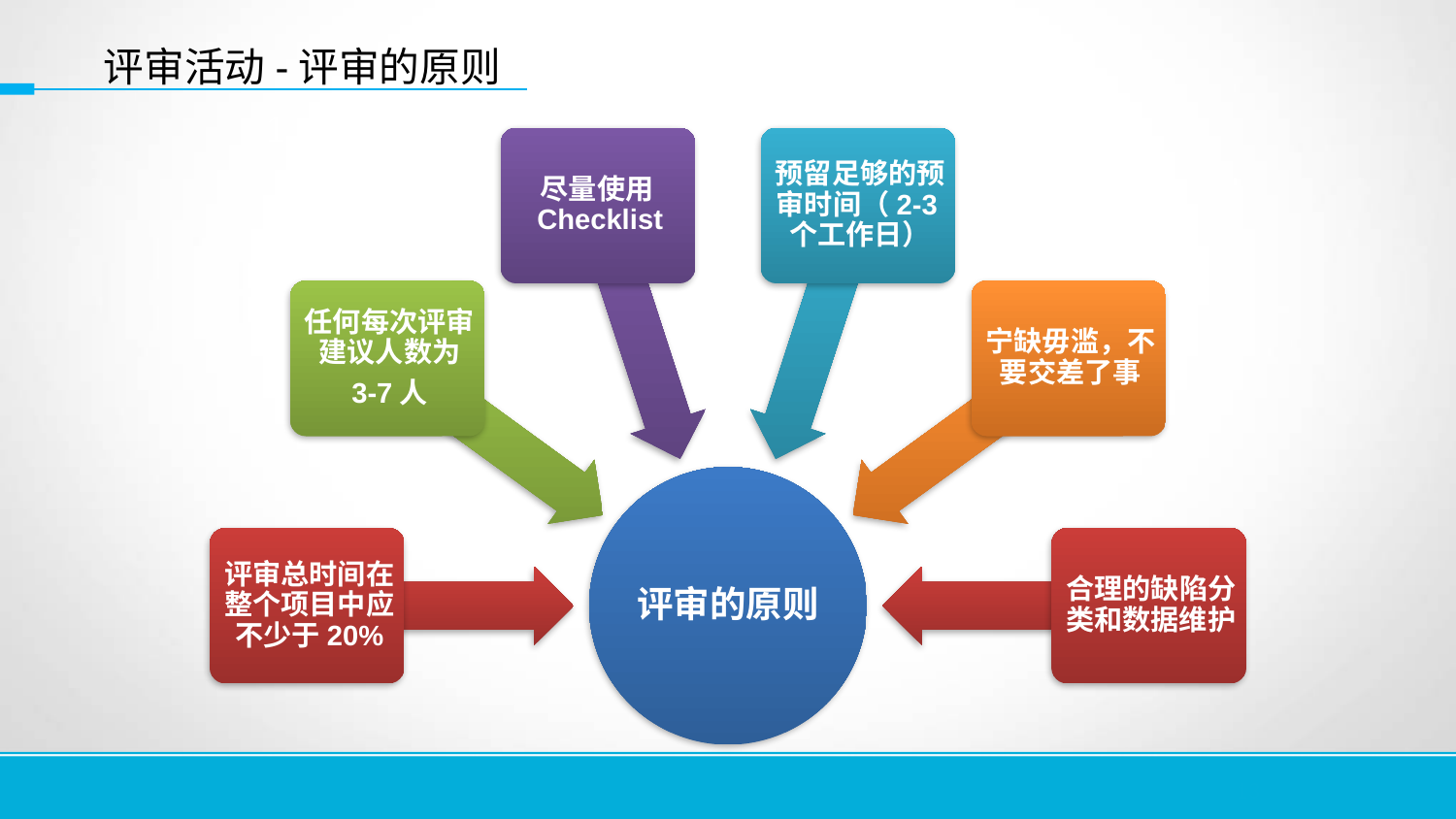

评审活动-评审的原则

1、企业根据评审对象的不同
评审的原则
评审总时间在整个项目中应不少于20%
任何每次评审建议人数为
3-7人
尽量使用Checklist
预留足够的预审时间（2-3个工作日）
宁缺毋滥，不要交差了事
合理的缺陷分类和数据维护
13